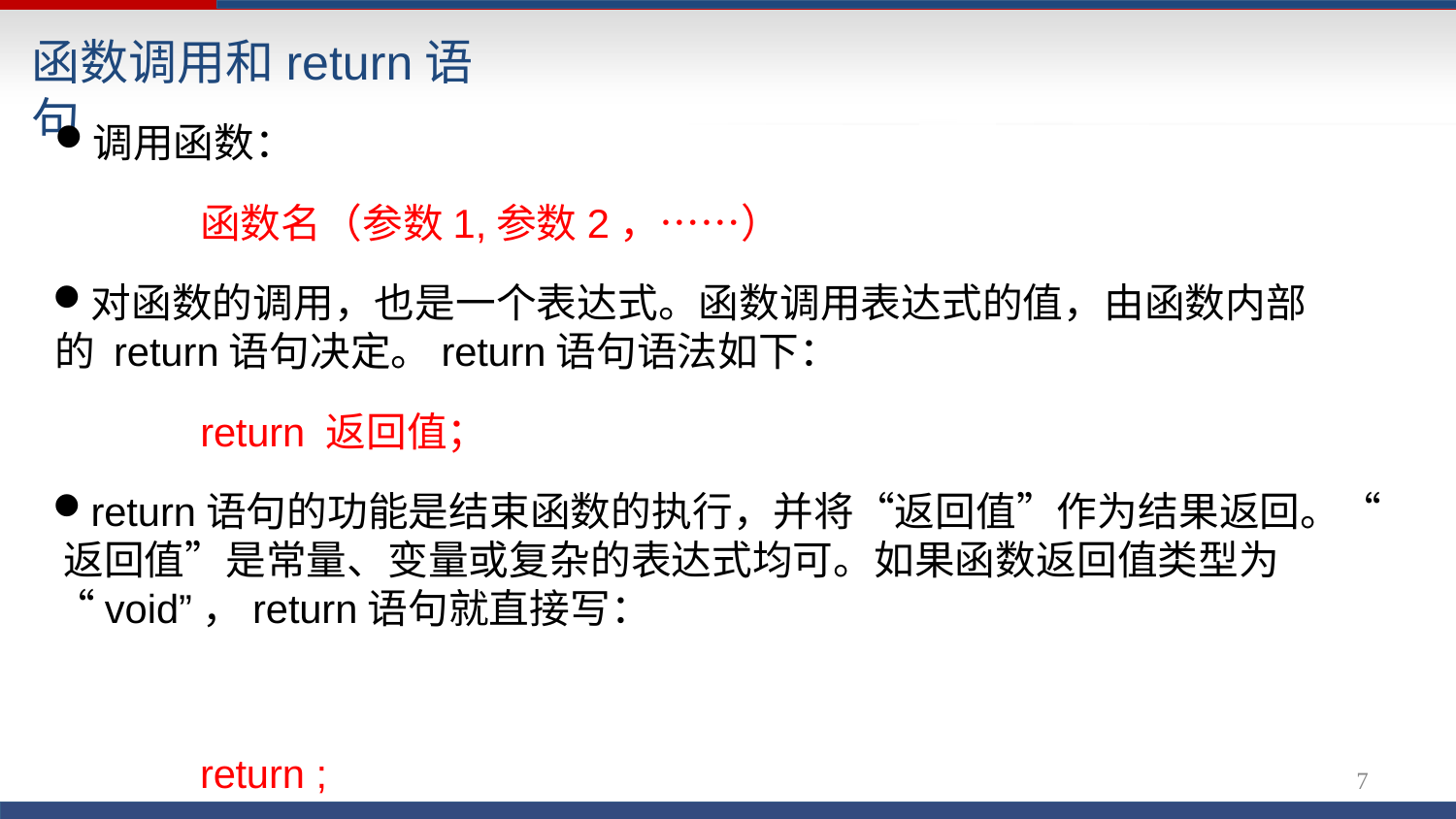

# 函数调用和return语句
调用函数：

函数名（参数1,参数2，……）

对函数的调用，也是一个表达式。函数调用表达式的值，由函数内部的 return语句决定。return语句语法如下：

return 返回值；

return语句的功能是结束函数的执行，并将“返回值”作为结果返回。“  返回值”是常量、变量或复杂的表达式均可。如果函数返回值类型为 “void”，return语句就直接写：
return ;
7